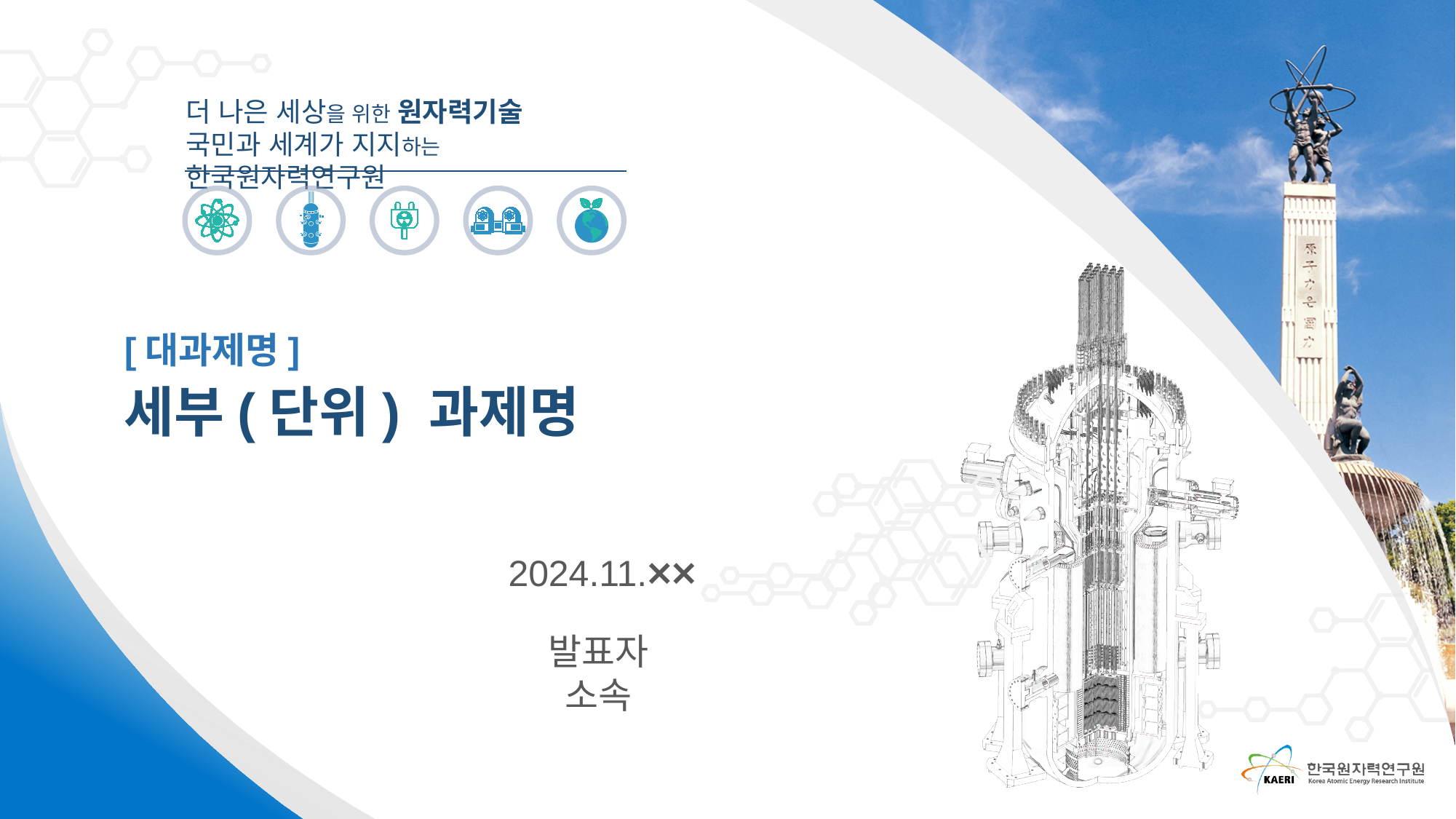

[2024년 기본사업 연차실적계획 점검 발표]
[대과제명]
세부(단위) 과제명

2024.11.❌❌
발표자
소속